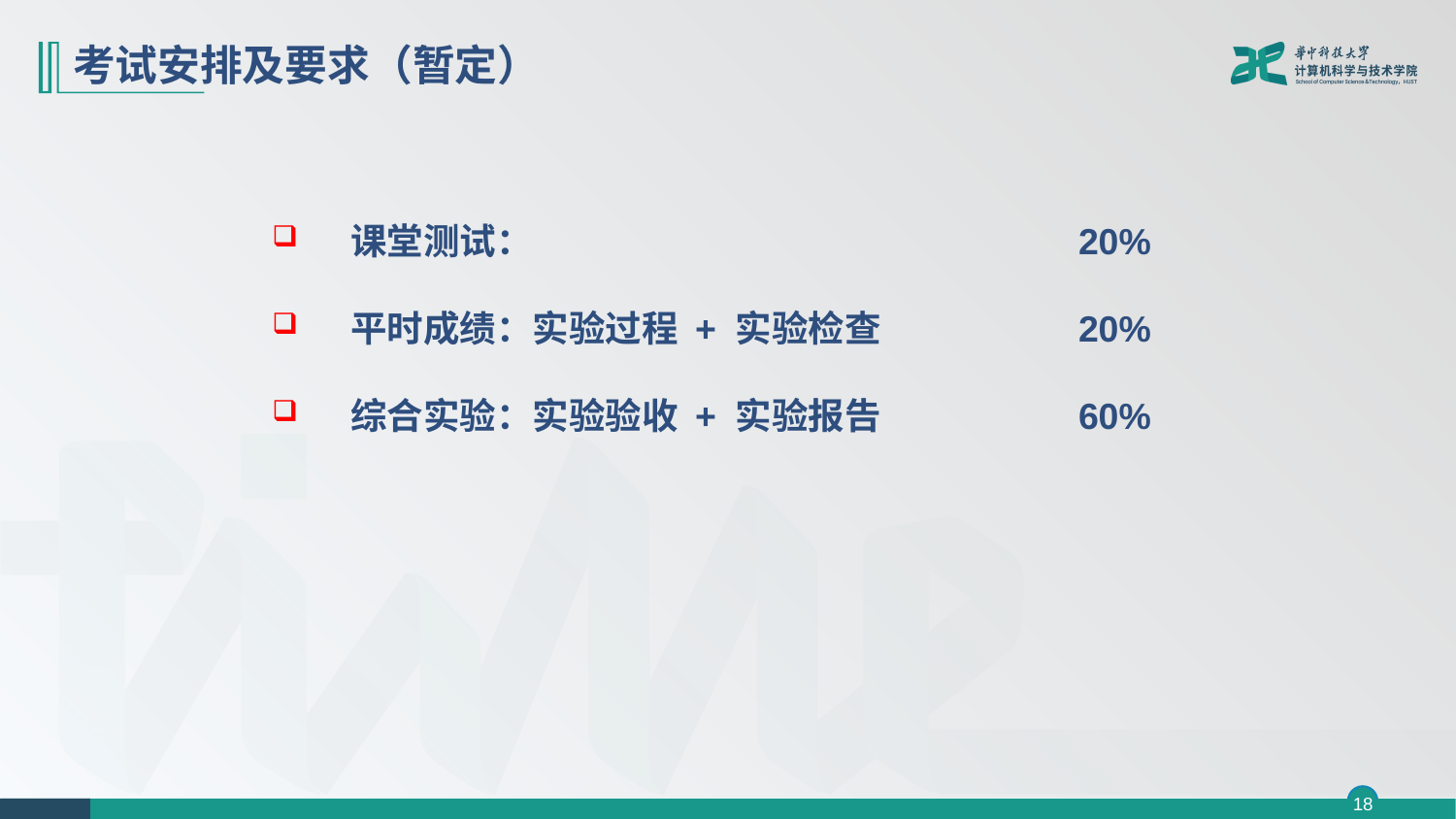

# 考试安排及要求（暂定）
课堂测试：				20%
平时成绩：实验过程 + 实验检查		20%
综合实验：实验验收 + 实验报告		60%